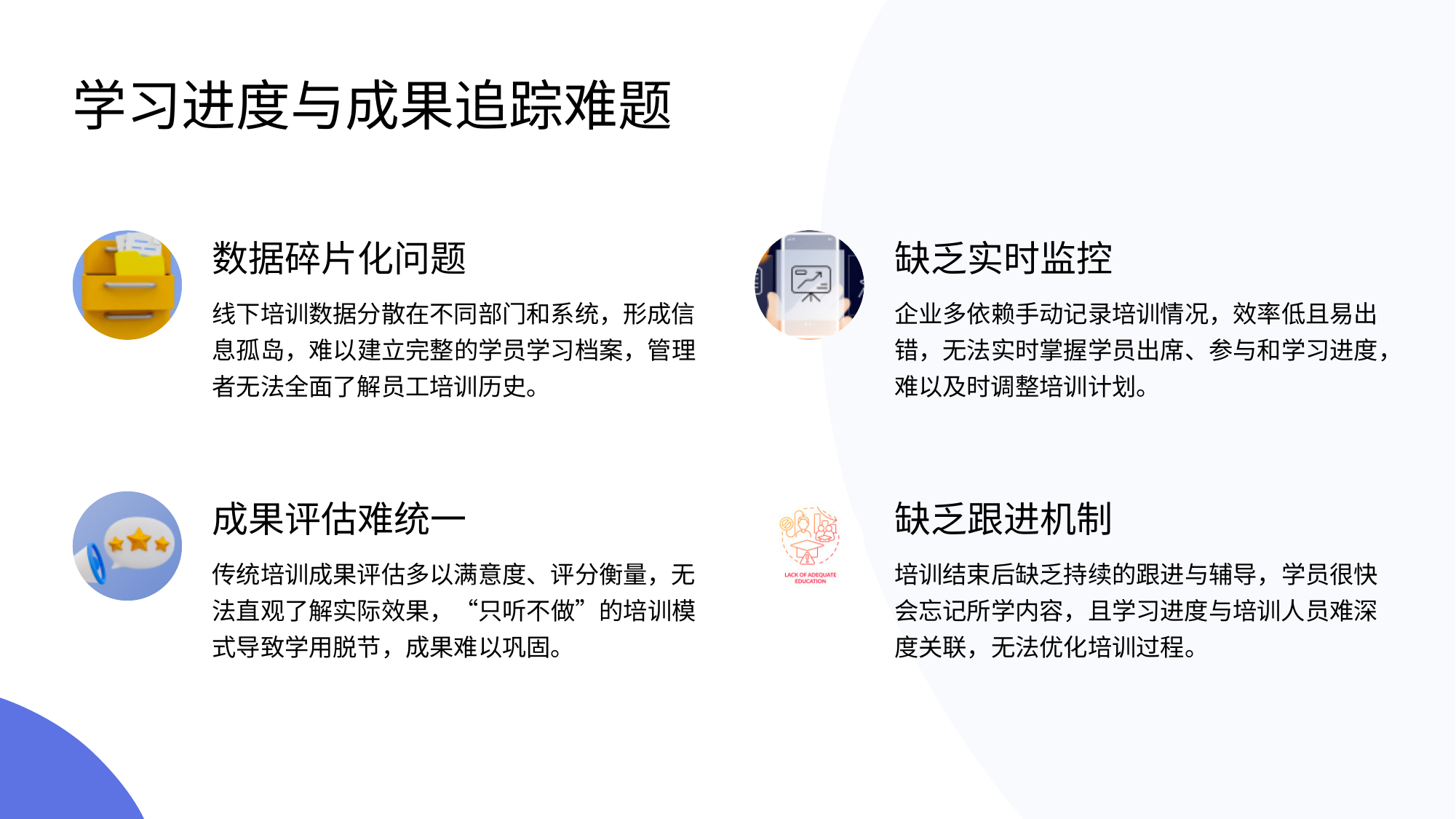

# 学习进度与成果追踪难题

数据碎片化问题

缺乏实时监控
线下培训数据分散在不同部门和系统，形成信息孤岛，难以建立完整的学员学习档案，管理者无法全面了解员工培训历史。
企业多依赖手动记录培训情况，效率低且易出错，无法实时掌握学员出席、参与和学习进度，难以及时调整培训计划。

成果评估难统一

缺乏跟进机制
传统培训成果评估多以满意度、评分衡量，无法直观了解实际效果，“只听不做”的培训模式导致学用脱节，成果难以巩固。
培训结束后缺乏持续的跟进与辅导，学员很快会忘记所学内容，且学习进度与培训人员难深度关联，无法优化培训过程。